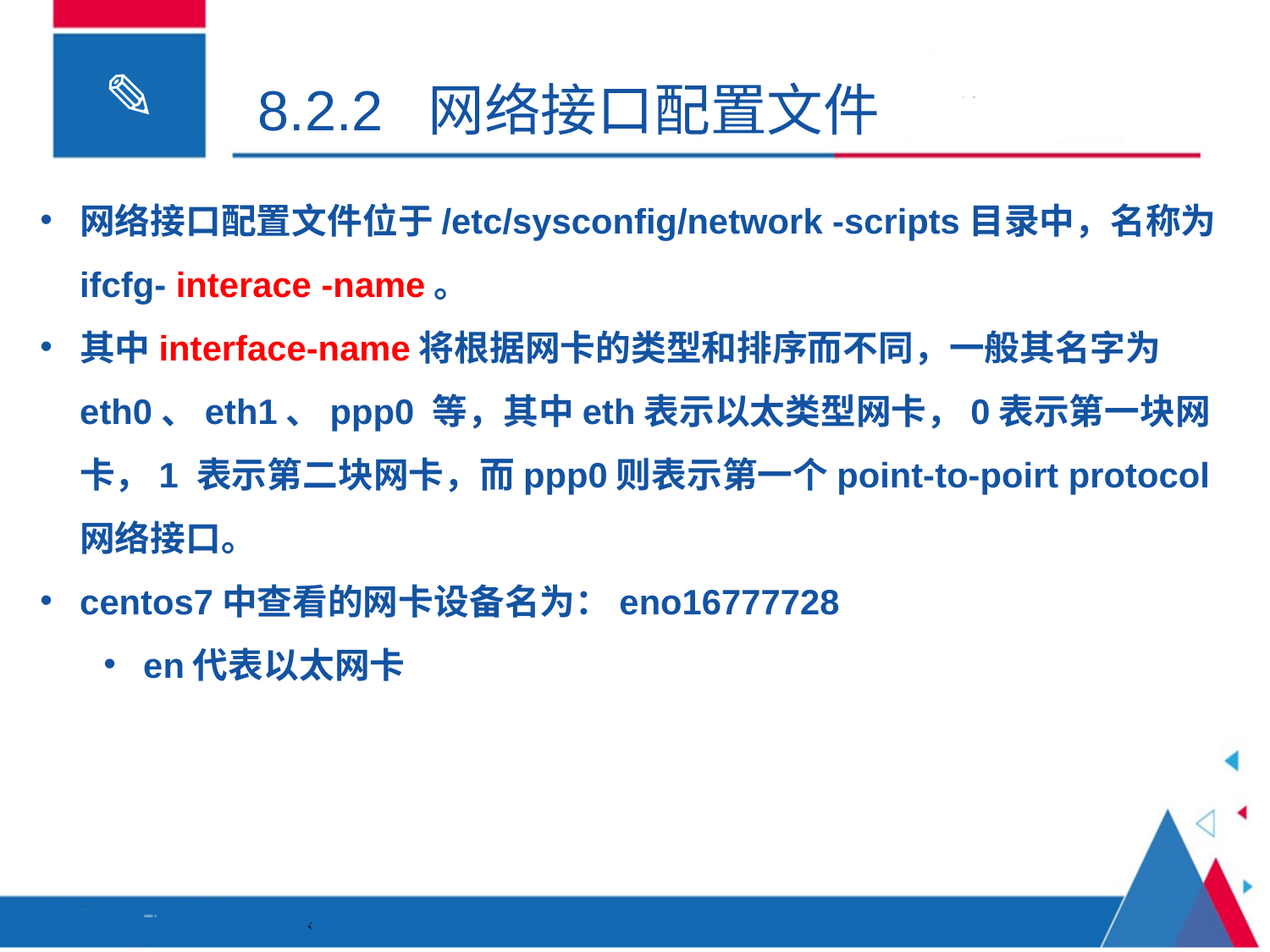

8.2.2  网络接口配置文件
网络接口配置文件位于/etc/sysconfig/network -scripts目录中，名称为ifcfg- interace -name。
其中interface-name将根据网卡的类型和排序而不同，一般其名字为 eth0、eth1、ppp0 等，其中eth表示以太类型网卡，0表示第一块网卡，1 表示第二块网卡，而ppp0则表示第一个point-to-poirt protocol网络接口。
centos7中查看的网卡设备名为：eno16777728
en代表以太网卡